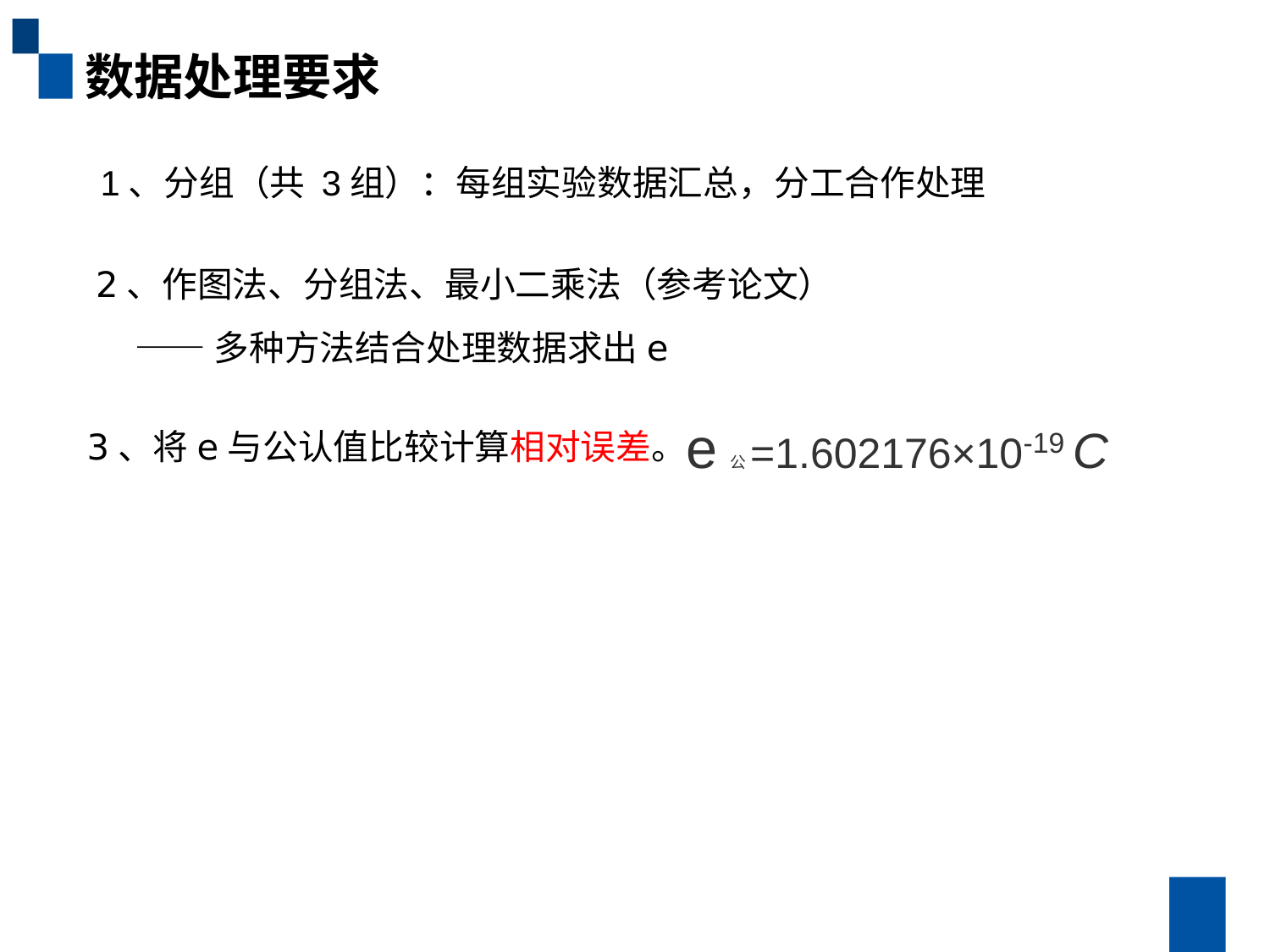

数据处理要求
1、分组（共 3组）：每组实验数据汇总，分工合作处理
2、作图法、分组法、最小二乘法（参考论文）
     ——多种方法结合处理数据求出e

e公=1.602176×10-19 C
3、将e与公认值比较计算相对误差。
19